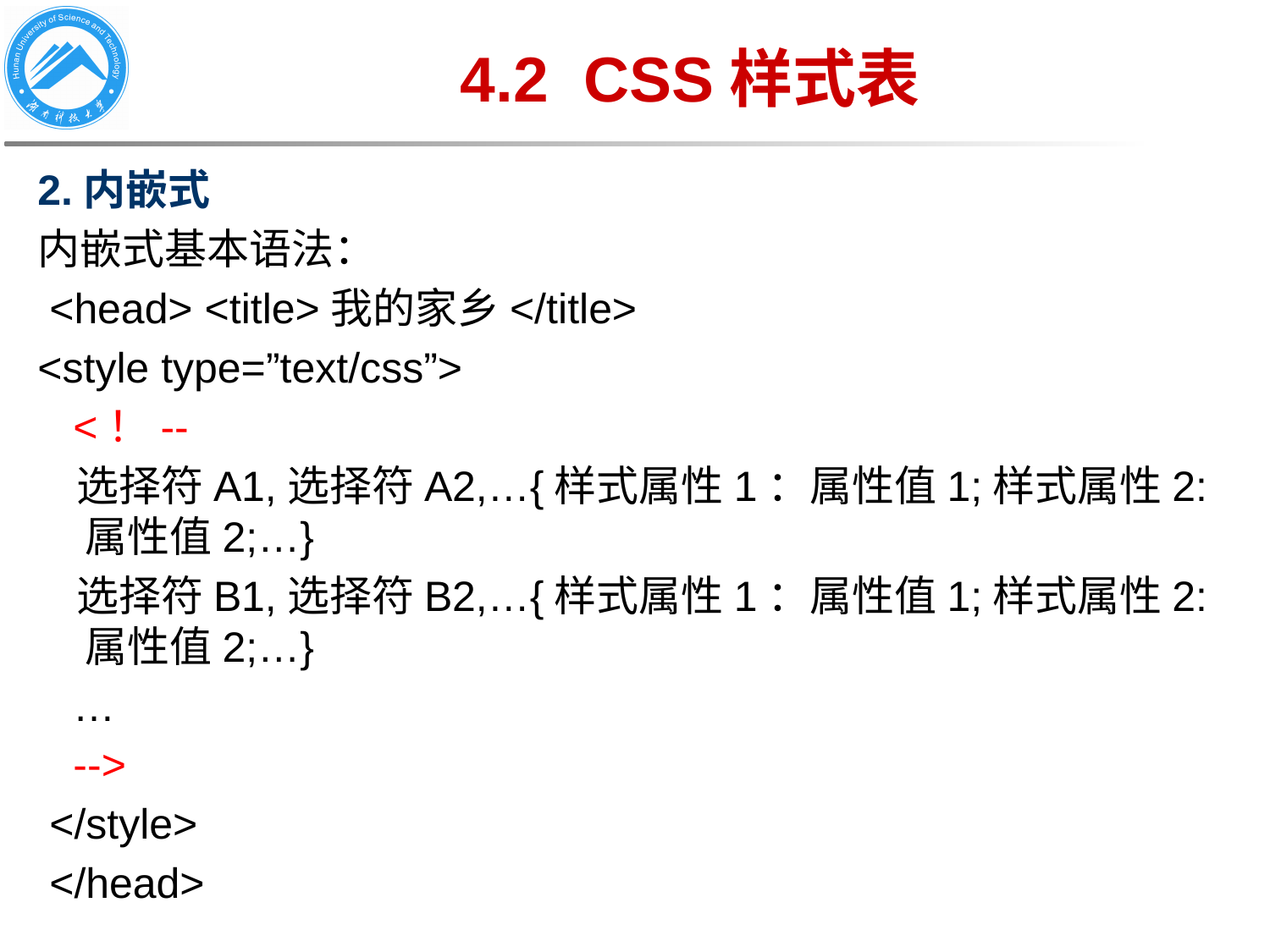

# 4.2  CSS样式表
2.内嵌式
内嵌式基本语法：
 <head> <title>我的家乡</title>
<style type=”text/css”>
   <！--
   选择符A1,选择符A2,…{样式属性1：属性值1;样式属性2:属性值2;…}
   选择符B1,选择符B2,…{样式属性1：属性值1;样式属性2:属性值2;…}
   …
   -->
 </style>
 </head>